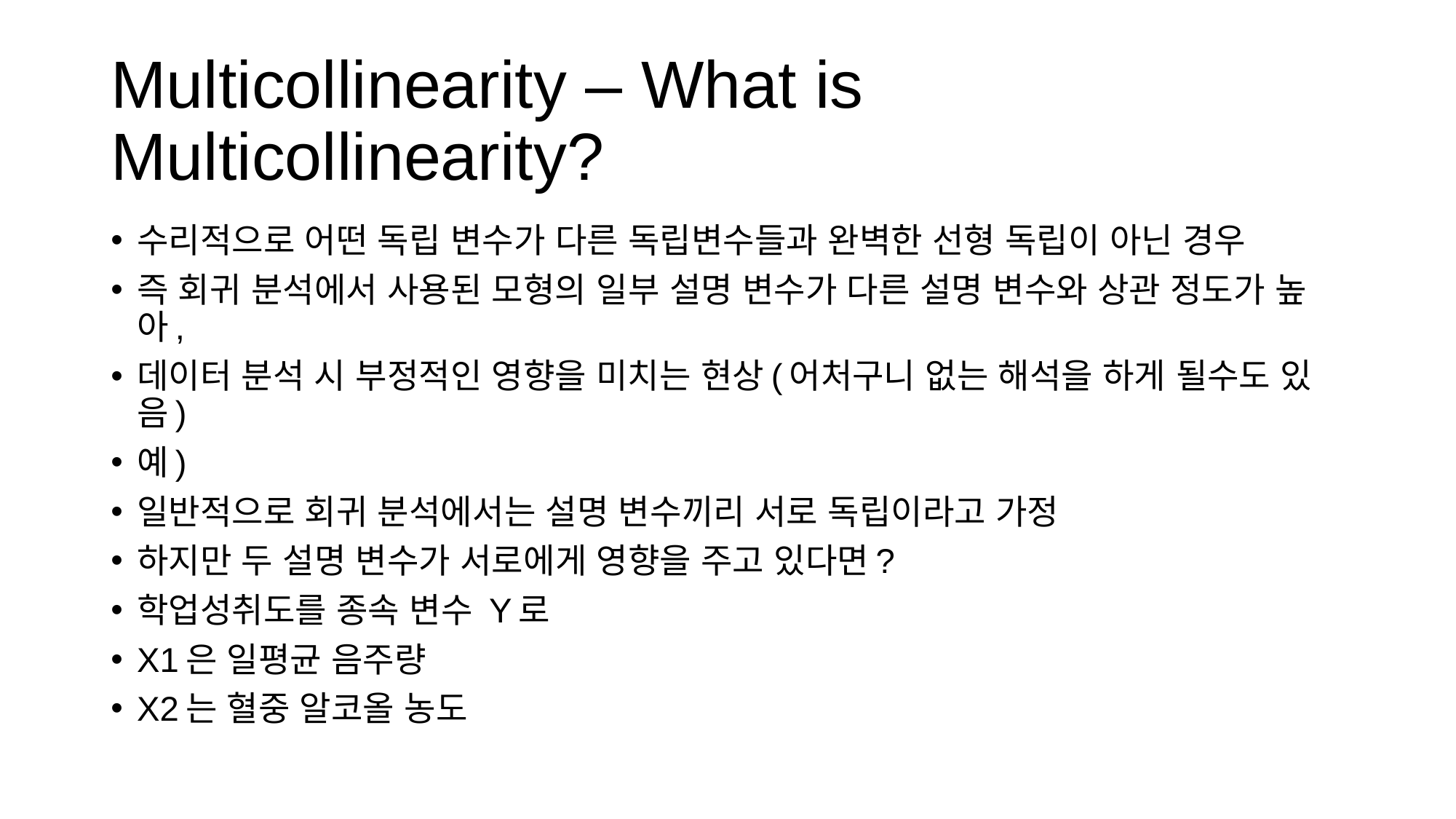

# Multicollinearity – What is Multicollinearity?
수리적으로 어떤 독립 변수가 다른 독립변수들과 완벽한 선형 독립이 아닌 경우
즉 회귀 분석에서 사용된 모형의 일부 설명 변수가 다른 설명 변수와 상관 정도가 높아,
데이터 분석 시 부정적인 영향을 미치는 현상(어처구니 없는 해석을 하게 될수도 있음)
예)
일반적으로 회귀 분석에서는 설명 변수끼리 서로 독립이라고 가정
하지만 두 설명 변수가 서로에게 영향을 주고 있다면?
학업성취도를 종속 변수 Y로
X1은 일평균 음주량
X2는 혈중 알코올 농도